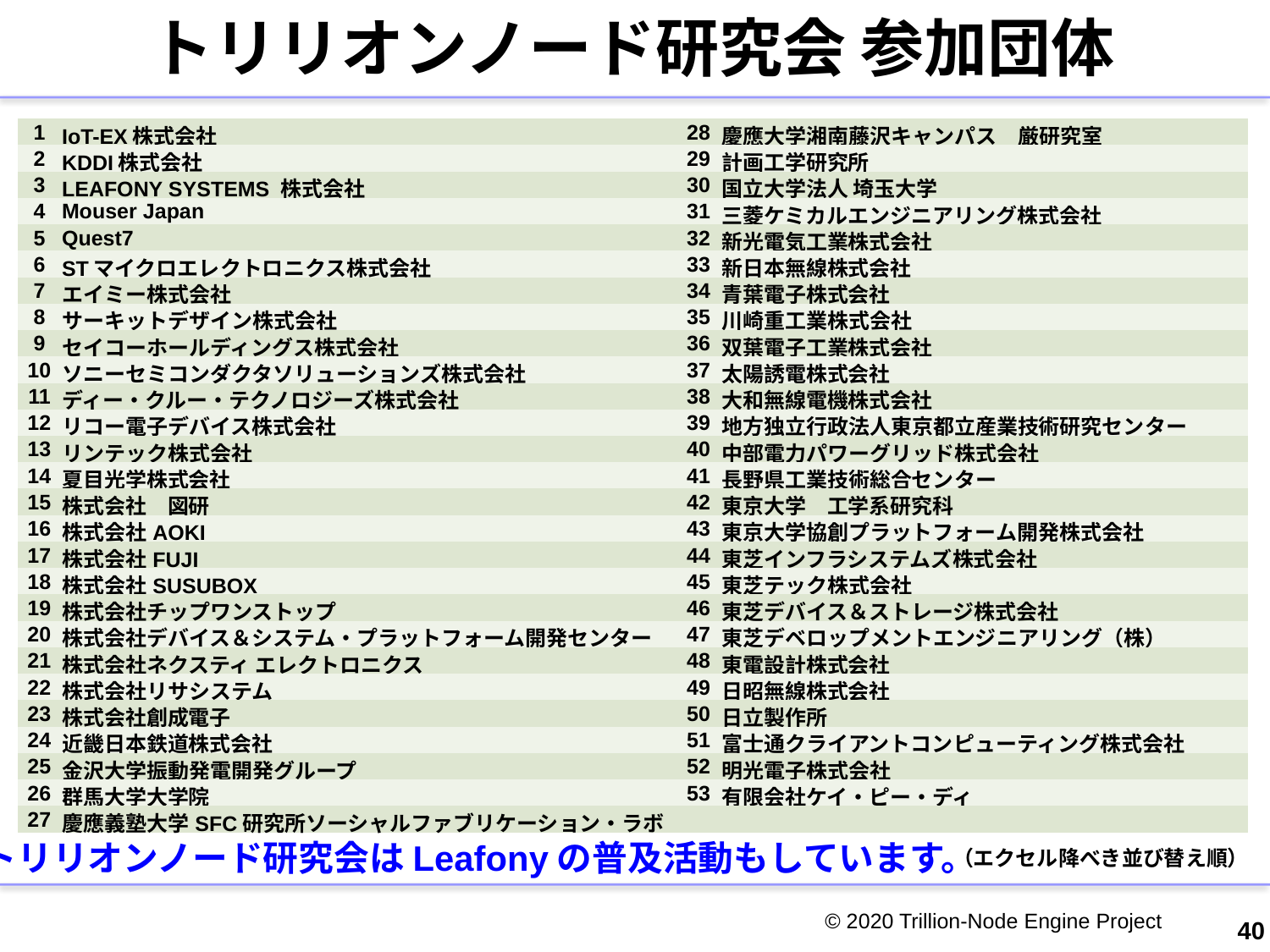

# トリリオンノード研究会 参加団体
| 1 | IoT-EX株式会社 | 28 | 慶應大学湘南藤沢キャンパス　厳研究室 |
| --- | --- | --- | --- |
| 2 | KDDI株式会社 | 29 | 計画工学研究所 |
| 3 | LEAFONY SYSTEMS 株式会社 | 30 | 国立大学法人 埼玉大学 |
| 4 | Mouser Japan | 31 | 三菱ケミカルエンジニアリング株式会社 |
| 5 | Quest7 | 32 | 新光電気工業株式会社 |
| 6 | STマイクロエレクトロニクス株式会社 | 33 | 新日本無線株式会社 |
| 7 | エイミー株式会社 | 34 | 青葉電子株式会社 |
| 8 | サーキットデザイン株式会社 | 35 | 川崎重工業株式会社 |
| 9 | セイコーホールディングス株式会社 | 36 | 双葉電子工業株式会社 |
| 10 | ソニーセミコンダクタソリューションズ株式会社 | 37 | 太陽誘電株式会社 |
| 11 | ディー・クルー・テクノロジーズ株式会社 | 38 | 大和無線電機株式会社 |
| 12 | リコー電子デバイス株式会社 | 39 | 地方独立行政法人東京都立産業技術研究センター |
| 13 | リンテック株式会社 | 40 | 中部電力パワーグリッド株式会社 |
| 14 | 夏目光学株式会社 | 41 | 長野県工業技術総合センター |
| 15 | 株式会社　図研 | 42 | 東京大学　工学系研究科 |
| 16 | 株式会社AOKI | 43 | 東京大学協創プラットフォーム開発株式会社 |
| 17 | 株式会社FUJI | 44 | 東芝インフラシステムズ株式会社 |
| 18 | 株式会社SUSUBOX | 45 | 東芝テック株式会社 |
| 19 | 株式会社チップワンストップ | 46 | 東芝デバイス＆ストレージ株式会社 |
| 20 | 株式会社デバイス＆システム・プラットフォーム開発センター | 47 | 東芝デベロップメントエンジニアリング（株） |
| 21 | 株式会社ネクスティ エレクトロニクス | 48 | 東電設計株式会社 |
| 22 | 株式会社リサシステム | 49 | 日昭無線株式会社 |
| 23 | 株式会社創成電子 | 50 | 日立製作所 |
| 24 | 近畿日本鉄道株式会社 | 51 | 富士通クライアントコンピューティング株式会社 |
| 25 | 金沢大学振動発電開発グループ | 52 | 明光電子株式会社 |
| 26 | 群馬大学大学院 | 53 | 有限会社ケイ・ピー・ディ |
| 27 | 慶應義塾大学SFC研究所ソーシャルファブリケーション・ラボ |  |  |
トリリオンノード研究会はLeafonyの普及活動もしています。
（エクセル降べき並び替え順）